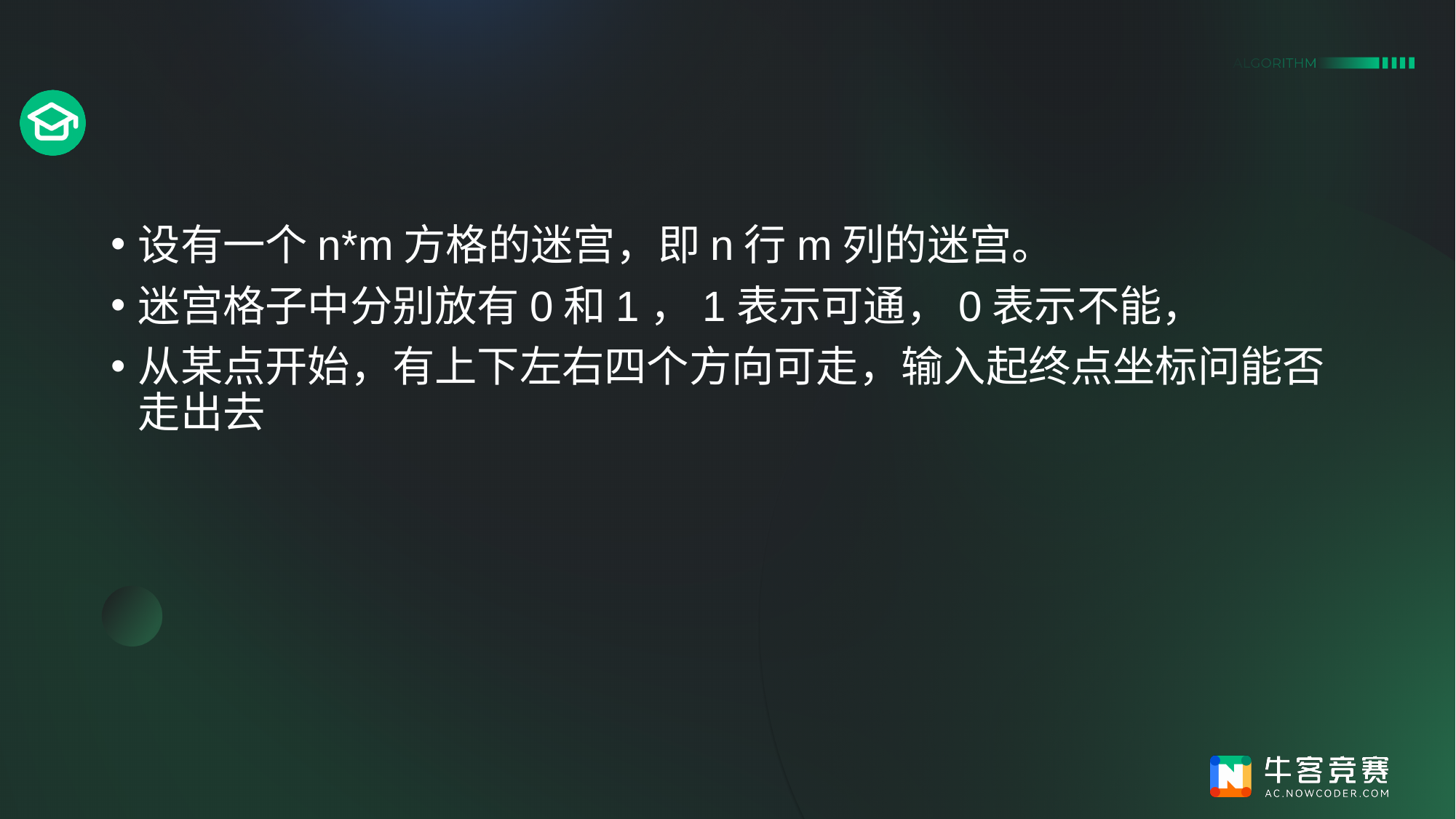

#
设有一个n*m方格的迷宫，即n行m列的迷宫。
迷宫格子中分别放有0和1，1表示可通，0表示不能，
从某点开始，有上下左右四个方向可走，输入起终点坐标问能否走出去